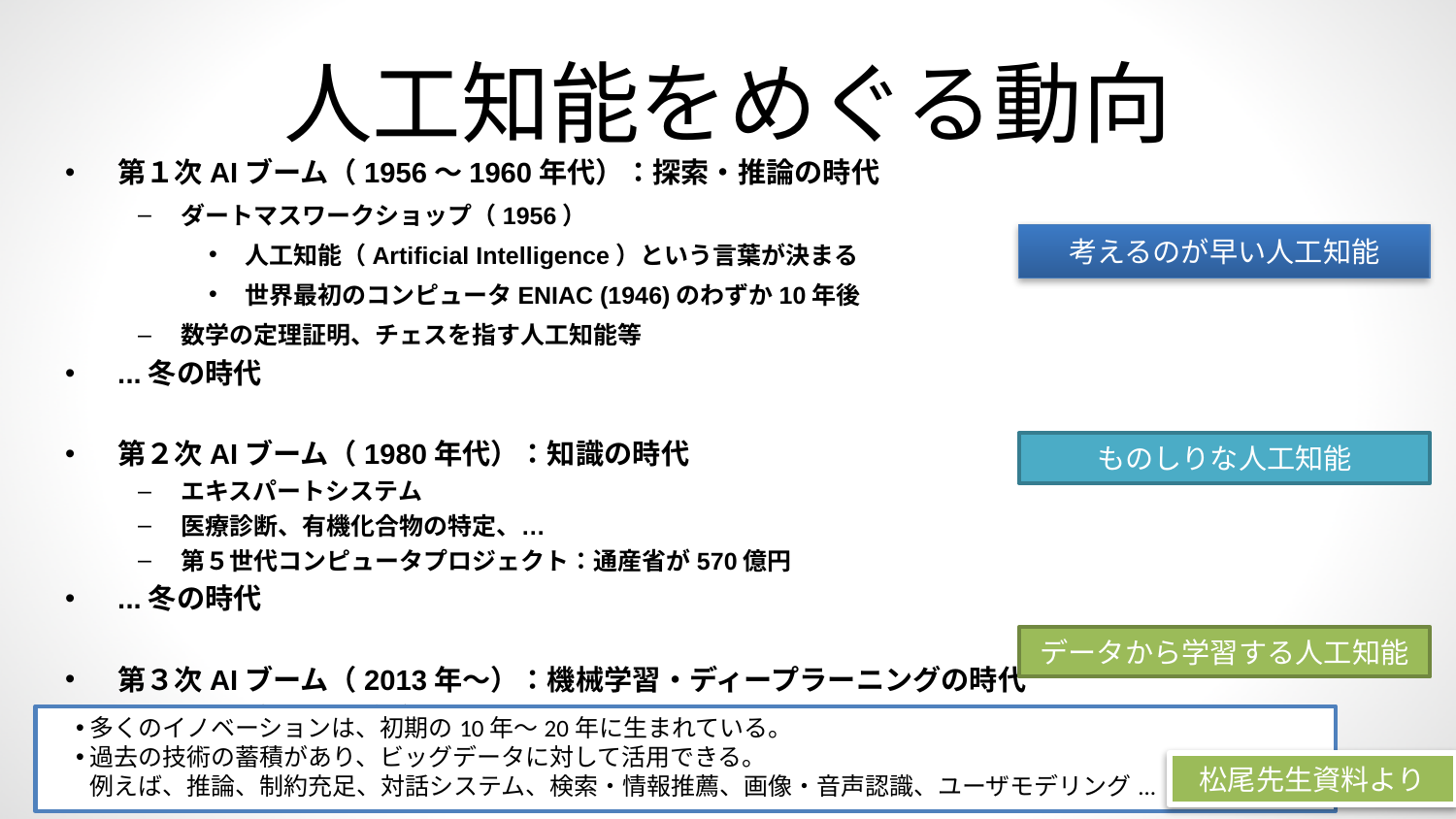

# 人工知能をめぐる動向
第１次AIブーム（1956〜1960年代）：探索・推論の時代
ダートマスワークショップ（1956）
人工知能（Artificial Intelligence）という言葉が決まる
世界最初のコンピュータENIAC (1946)のわずか10年後
数学の定理証明、チェスを指す人工知能等
...冬の時代

第２次AIブーム（1980年代）：知識の時代
エキスパートシステム
医療診断、有機化合物の特定、…
第５世代コンピュータプロジェクト：通産省が570億円
...冬の時代

第３次AIブーム（2013年〜）：機械学習・ディープラーニングの時代
ウェブとビッグデータの発展
計算機の能力の向上

考えるのが早い人工知能
ものしりな人工知能
データから学習する人工知能
多くのイノベーションは、初期の10年〜20年に生まれている。
過去の技術の蓄積があり、ビッグデータに対して活用できる。
例えば、推論、制約充足、対話システム、検索・情報推薦、画像・音声認識、ユーザモデリング...
松尾先生資料より
13